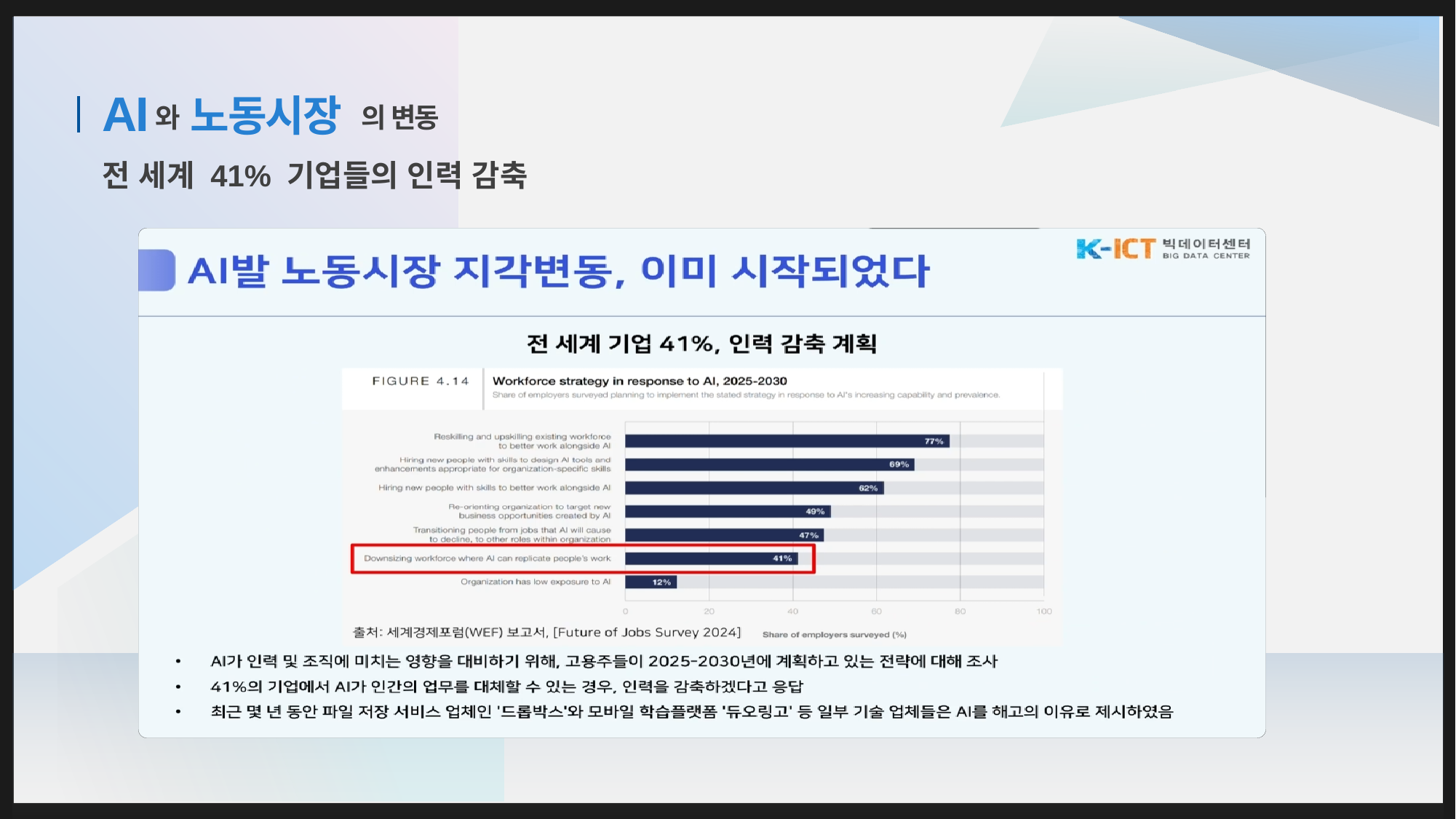

노동시장
AI
# 와
의 변동
전 세계 41% 기업들의 인력 감축